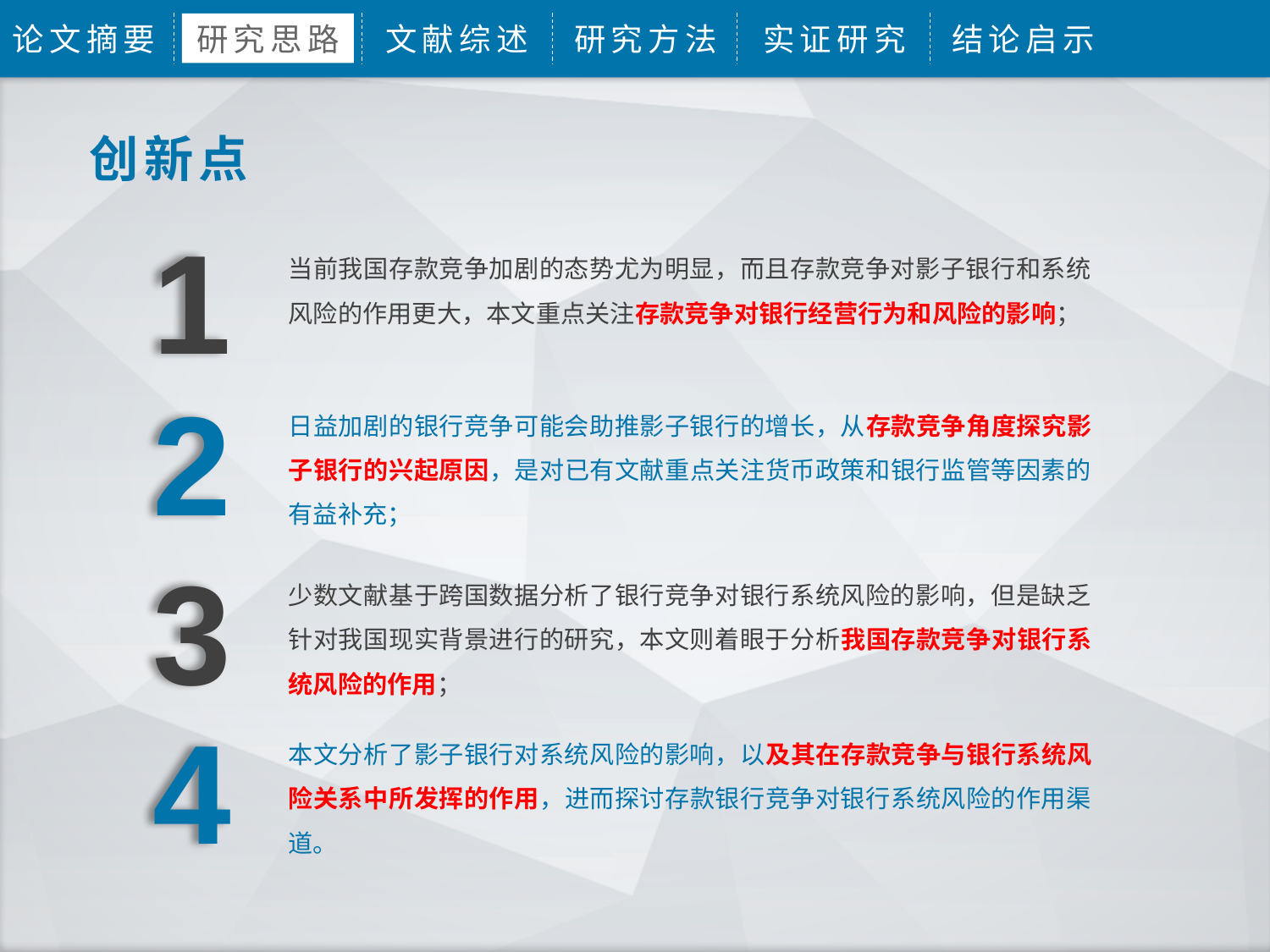

论文摘要
研究思路
文献综述
研究方法
实证研究
结论启示

创新点
1
当前我国存款竞争加剧的态势尤为明显，而且存款竞争对影子银行和系统风险的作用更大，本文重点关注存款竞争对银行经营行为和风险的影响；
2
日益加剧的银行竞争可能会助推影子银行的增长，从存款竞争角度探究影子银行的兴起原因，是对已有文献重点关注货币政策和银行监管等因素的有益补充；
3
少数文献基于跨国数据分析了银行竞争对银行系统风险的影响，但是缺乏针对我国现实背景进行的研究，本文则着眼于分析我国存款竞争对银行系统风险的作用；
4
本文分析了影子银行对系统风险的影响，以及其在存款竞争与银行系统风险关系中所发挥的作用，进而探讨存款银行竞争对银行系统风险的作用渠道。